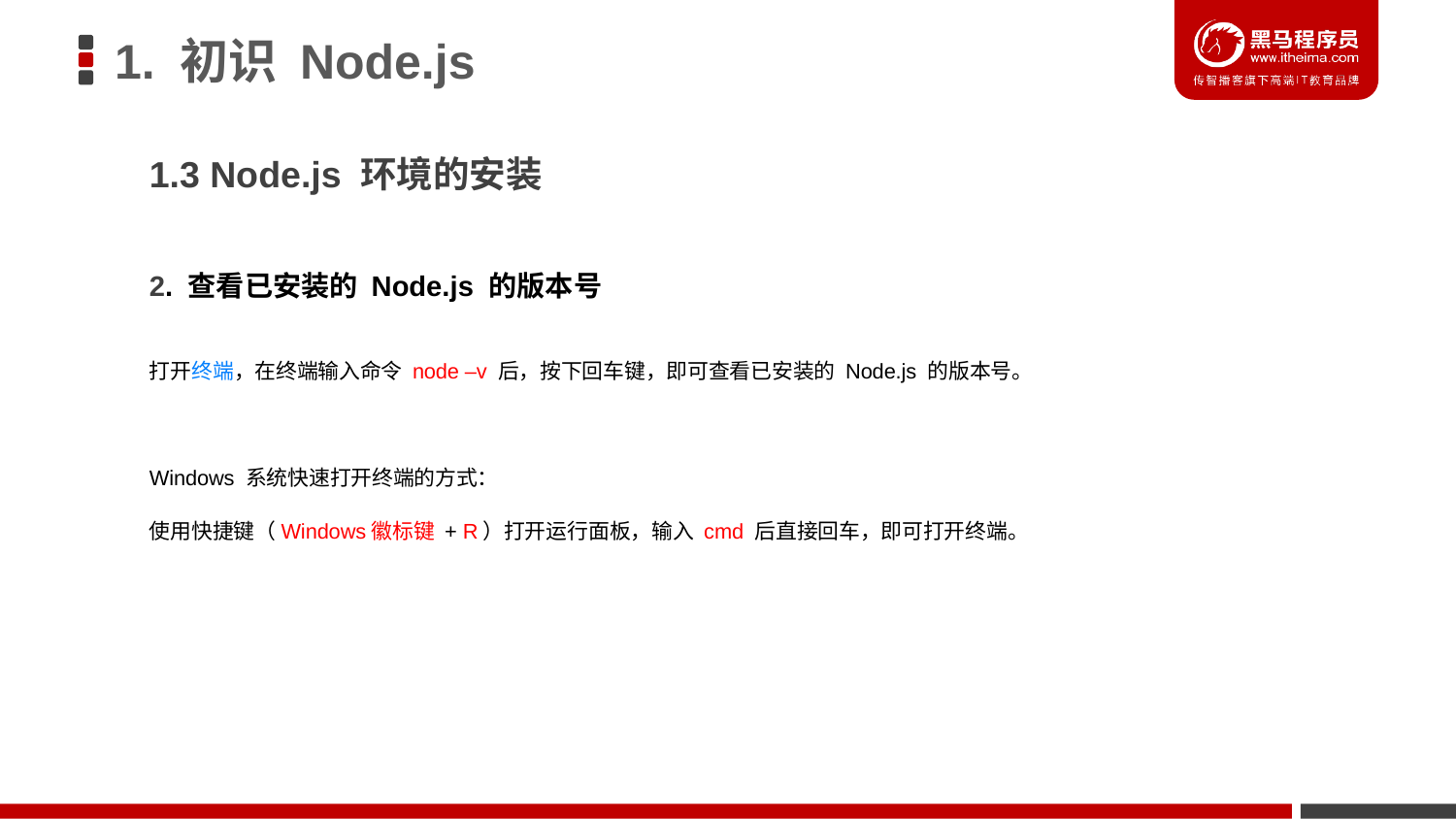

# 1. 初识 Node.js
1.3 Node.js 环境的安装
2. 查看已安装的 Node.js 的版本号
打开终端，在终端输入命令 node –v 后，按下回车键，即可查看已安装的 Node.js 的版本号。

Windows 系统快速打开终端的方式：
使用快捷键（Windows徽标键 + R）打开运行面板，输入 cmd 后直接回车，即可打开终端。